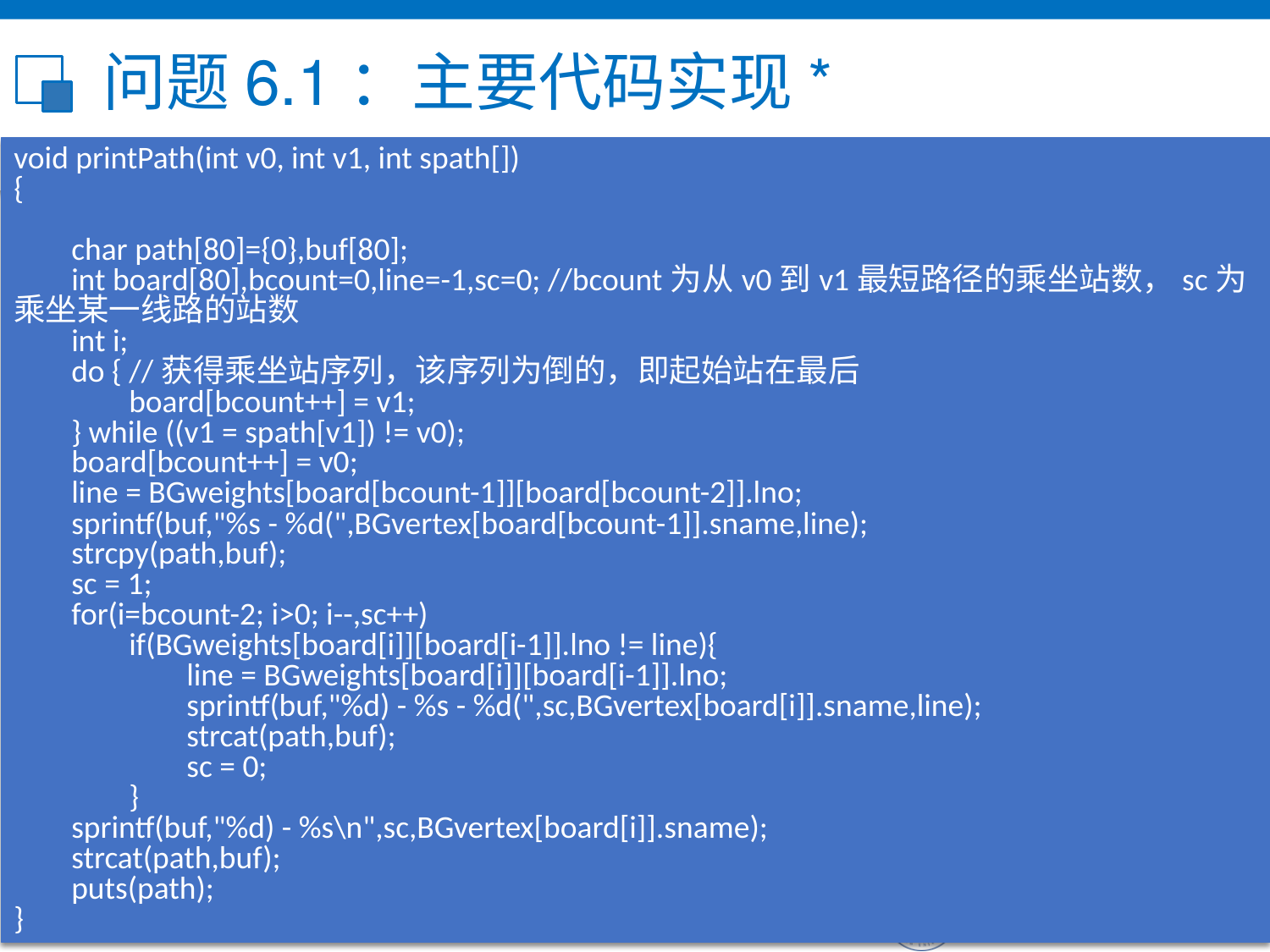

# 问题6.1：主要代码实现*
void printPath(int v0, int v1, int spath[])
{

        char path[80]={0},buf[80];
        int board[80],bcount=0,line=-1,sc=0; //bcount为从v0到v1最短路径的乘坐站数，sc为乘坐某一线路的站数
        int i;
        do { //获得乘坐站序列，该序列为倒的，即起始站在最后
                board[bcount++] = v1;
        } while ((v1 = spath[v1]) != v0);
        board[bcount++] = v0;
        line = BGweights[board[bcount-1]][board[bcount-2]].lno;
        sprintf(buf,"%s - %d(",BGvertex[board[bcount-1]].sname,line);
        strcpy(path,buf);
        sc = 1;
        for(i=bcount-2; i>0; i--,sc++)
                if(BGweights[board[i]][board[i-1]].lno != line){
                        line = BGweights[board[i]][board[i-1]].lno;
                        sprintf(buf,"%d) - %s - %d(",sc,BGvertex[board[i]].sname,line);
                        strcat(path,buf);
                        sc = 0;
                }
        sprintf(buf,"%d) - %s\n",sc,BGvertex[board[i]].sname);
        strcat(path,buf);
        puts(path);
}
6/5/2022
85